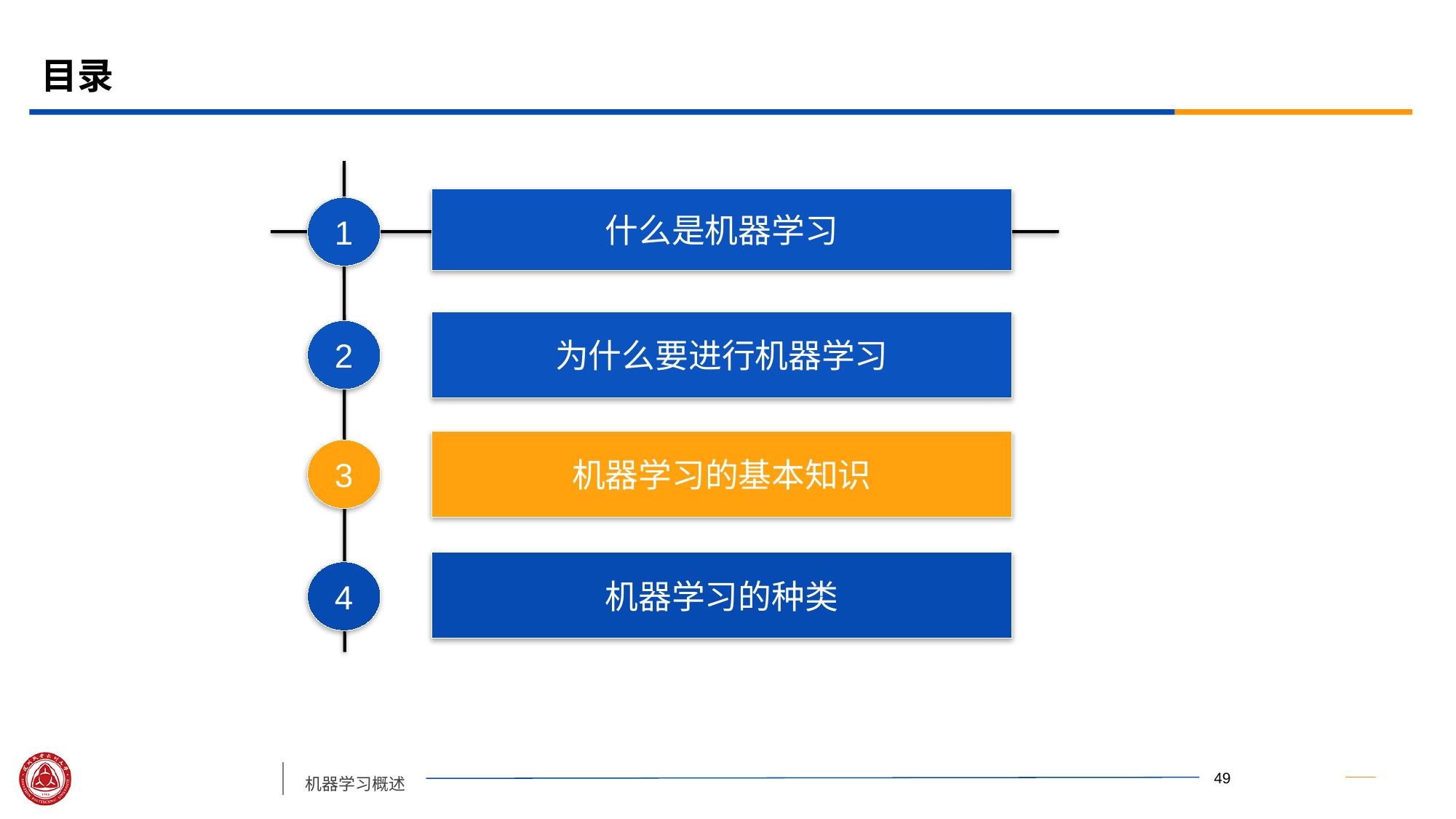

# 目录
什么是机器学习
1

为什么要进行机器学习
2
机器学习的基本知识
3
机器学习的种类
4